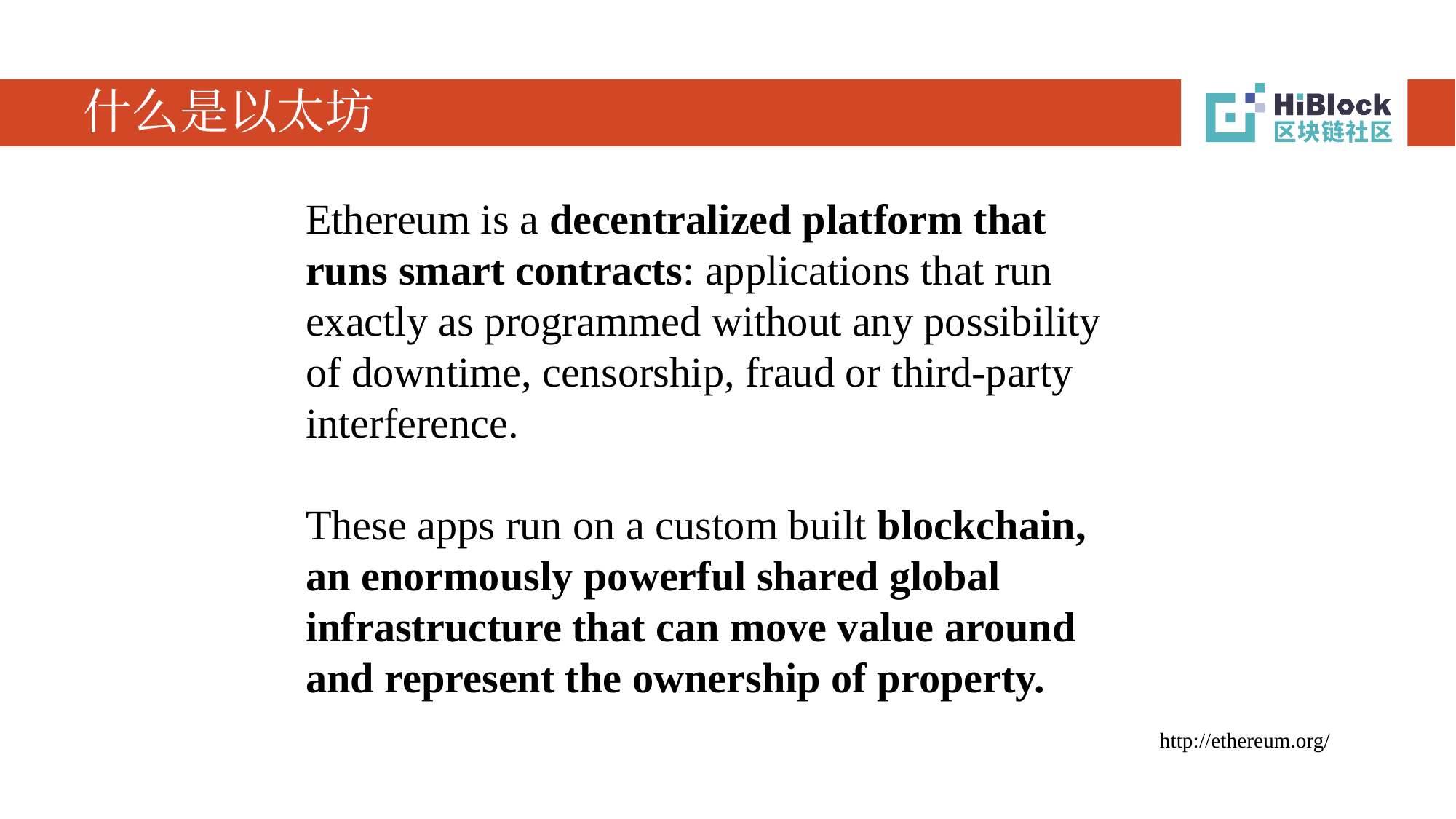

# 什么是以太坊
Ethereum is a decentralized platform that runs smart contracts: applications that run exactly as programmed without any possibility of downtime, censorship, fraud or third-party interference.

These apps run on a custom built blockchain, an enormously powerful shared global infrastructure that can move value around and represent the ownership of property.
http://ethereum.org/